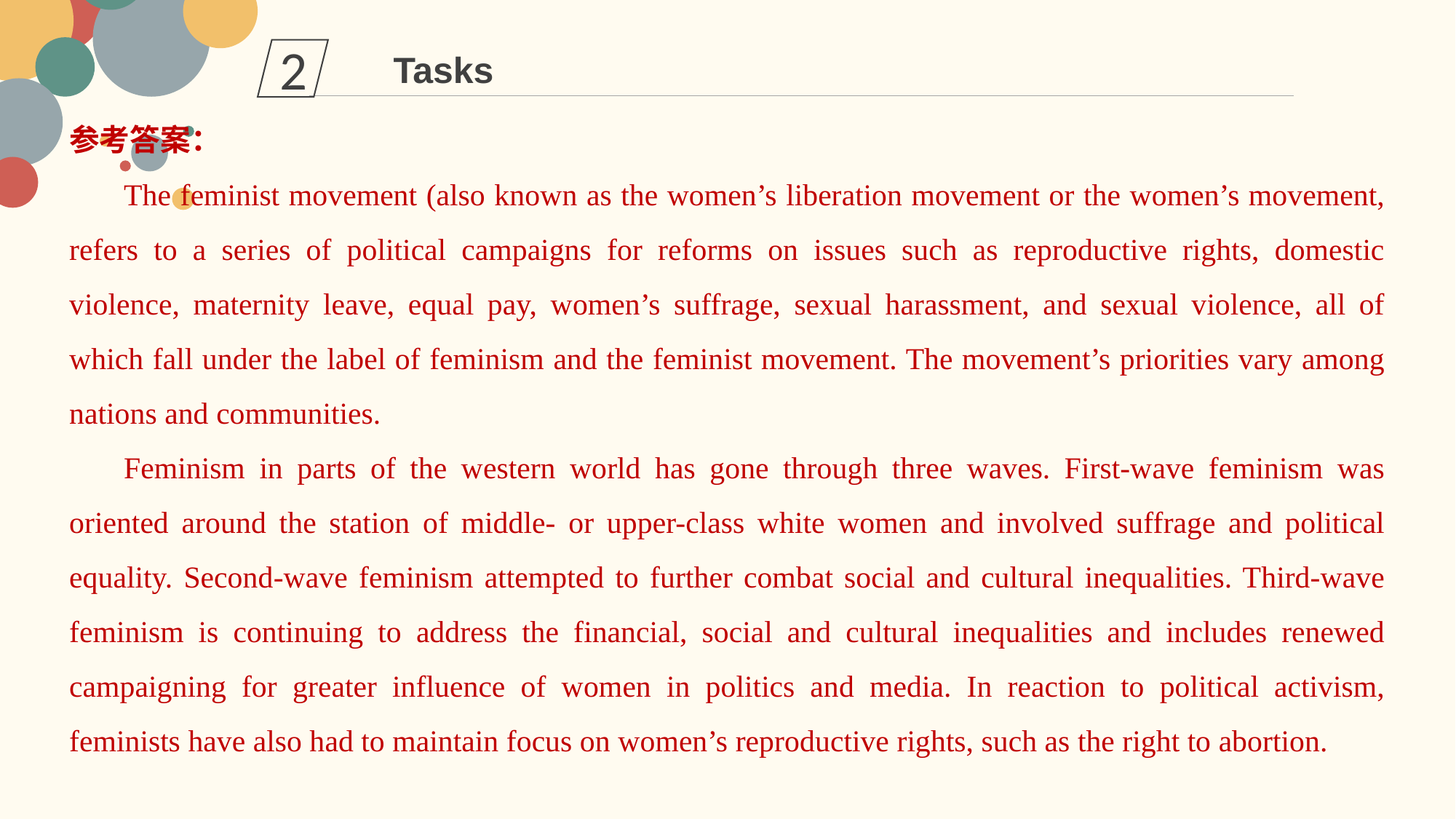

2
Tasks
参考答案：
The feminist movement (also known as the women’s liberation movement or the women’s movement, refers to a series of political campaigns for reforms on issues such as reproductive rights, domestic violence, maternity leave, equal pay, women’s suffrage, sexual harassment, and sexual violence, all of which fall under the label of feminism and the feminist movement. The movement’s priorities vary among nations and communities.
Feminism in parts of the western world has gone through three waves. First-wave feminism was oriented around the station of middle- or upper-class white women and involved suffrage and political equality. Second-wave feminism attempted to further combat social and cultural inequalities. Third-wave feminism is continuing to address the financial, social and cultural inequalities and includes renewed campaigning for greater influence of women in politics and media. In reaction to political activism, feminists have also had to maintain focus on women’s reproductive rights, such as the right to abortion.